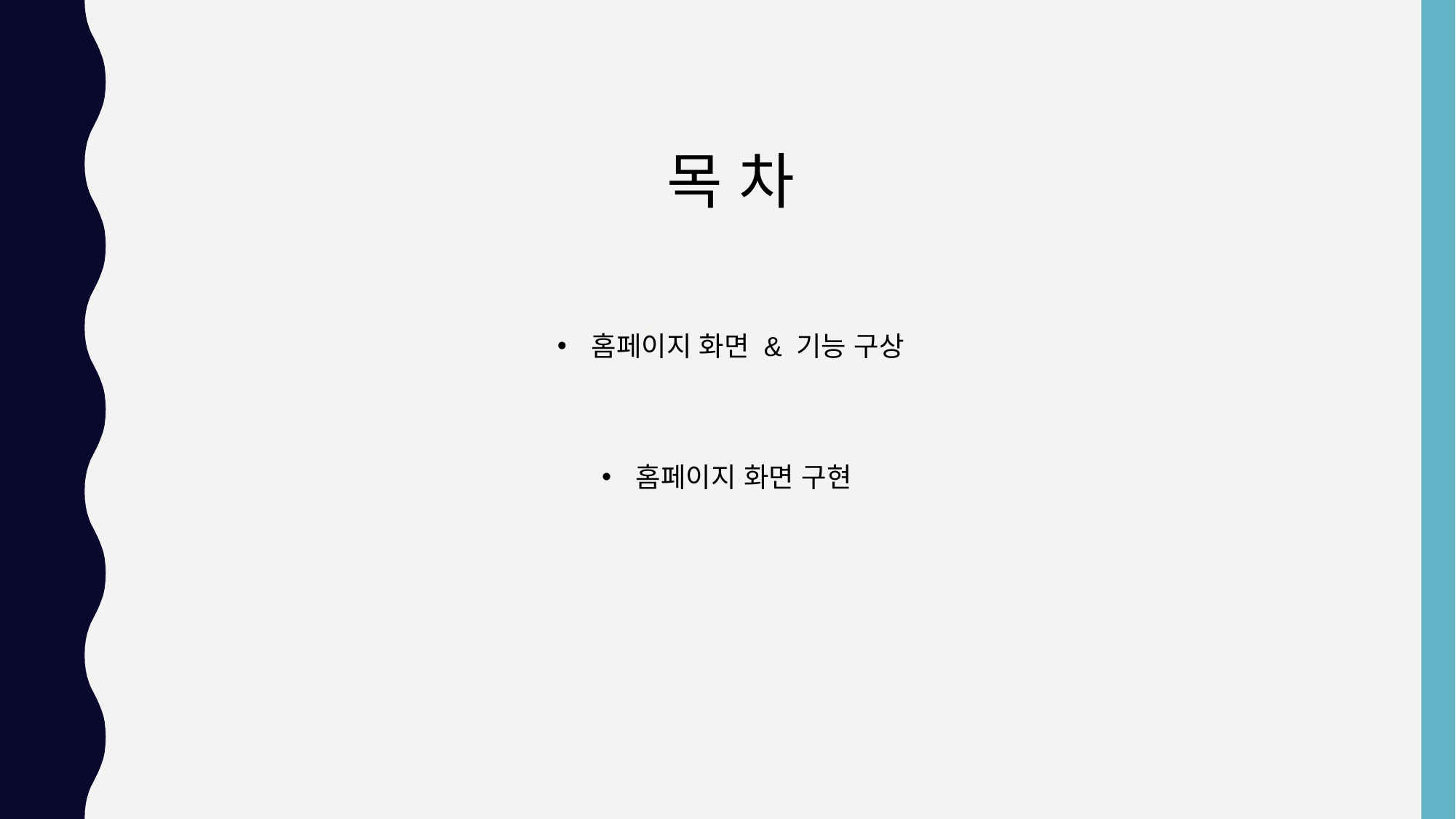

목 차
홈페이지 화면 & 기능 구상

홈페이지 화면 구현